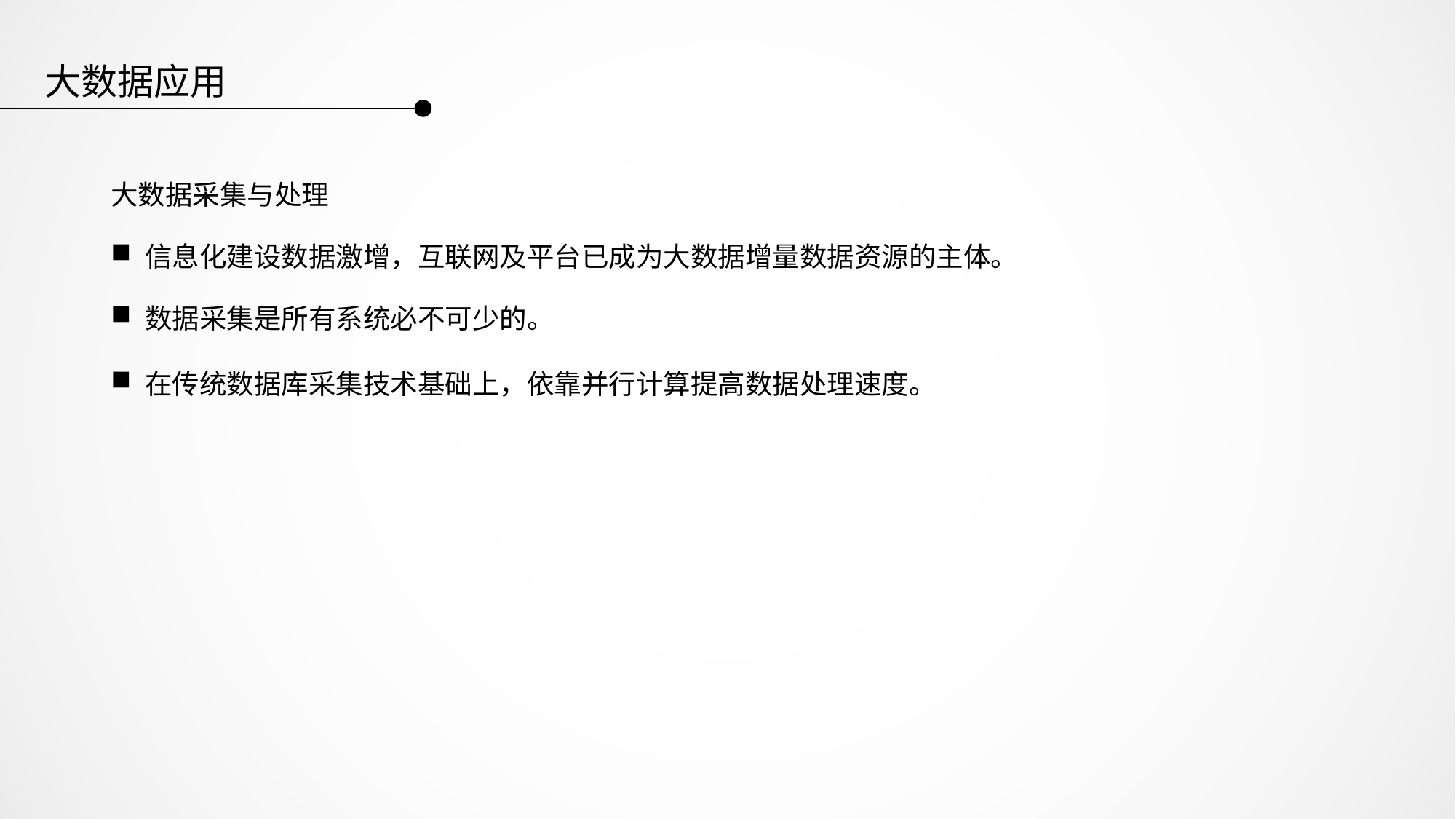

大数据应用

大数据采集与处理

信息化建设数据激增，互联网及平台已成为大数据增量数据资源的主体。

数据采集是所有系统必不可少的。

在传统数据库采集技术基础上，依靠并行计算提高数据处理速度。